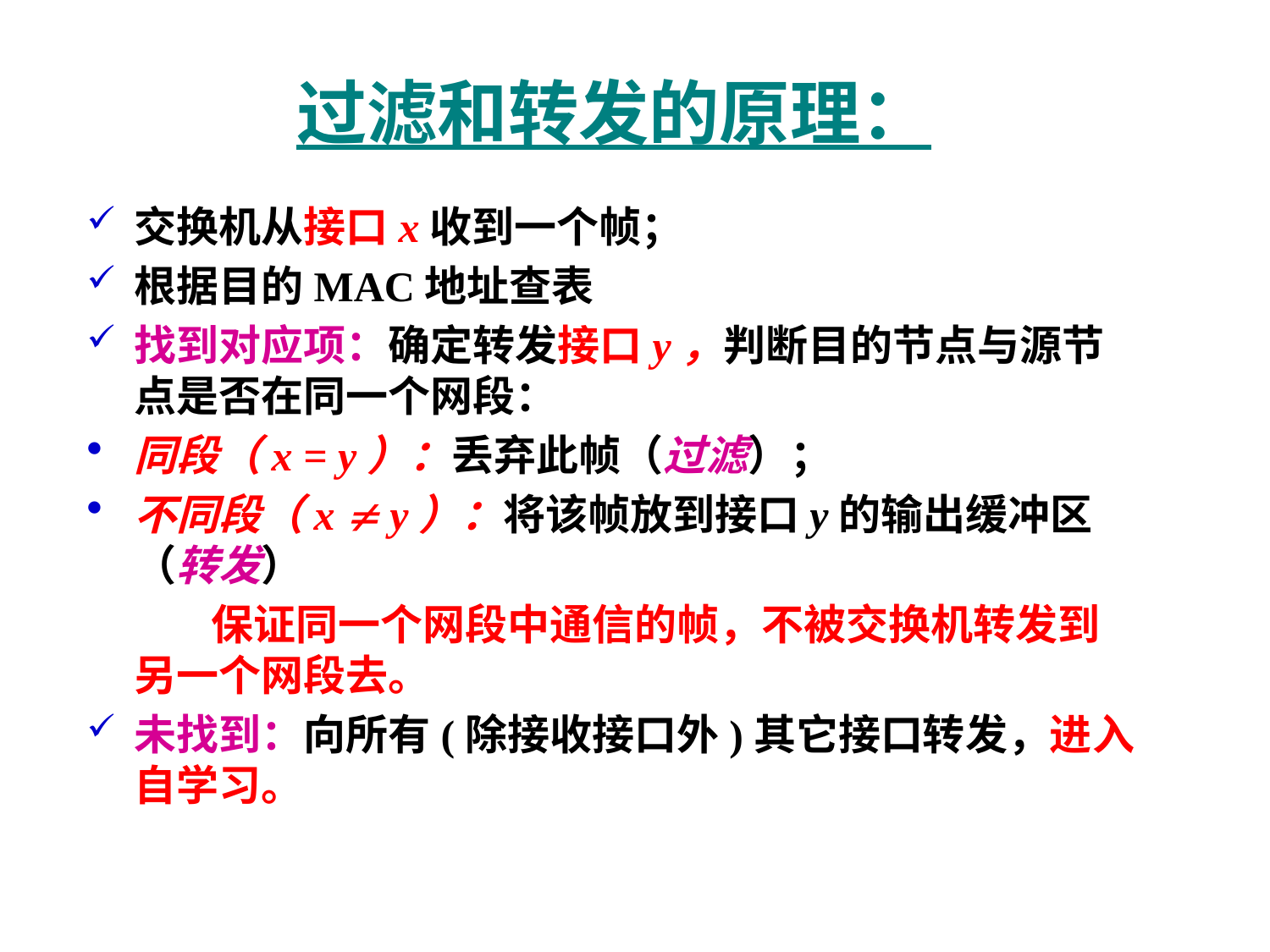

# 过滤和转发的原理：
交换机从接口x收到一个帧；
根据目的MAC地址查表
找到对应项：确定转发接口y，判断目的节点与源节点是否在同一个网段：
同段（x = y）：丢弃此帧（过滤）；
不同段（x ≠ y）：将该帧放到接口y的输出缓冲区（转发）
            保证同一个网段中通信的帧，不被交换机转发到另一个网段去。
未找到：向所有(除接收接口外)其它接口转发，进入自学习。

130